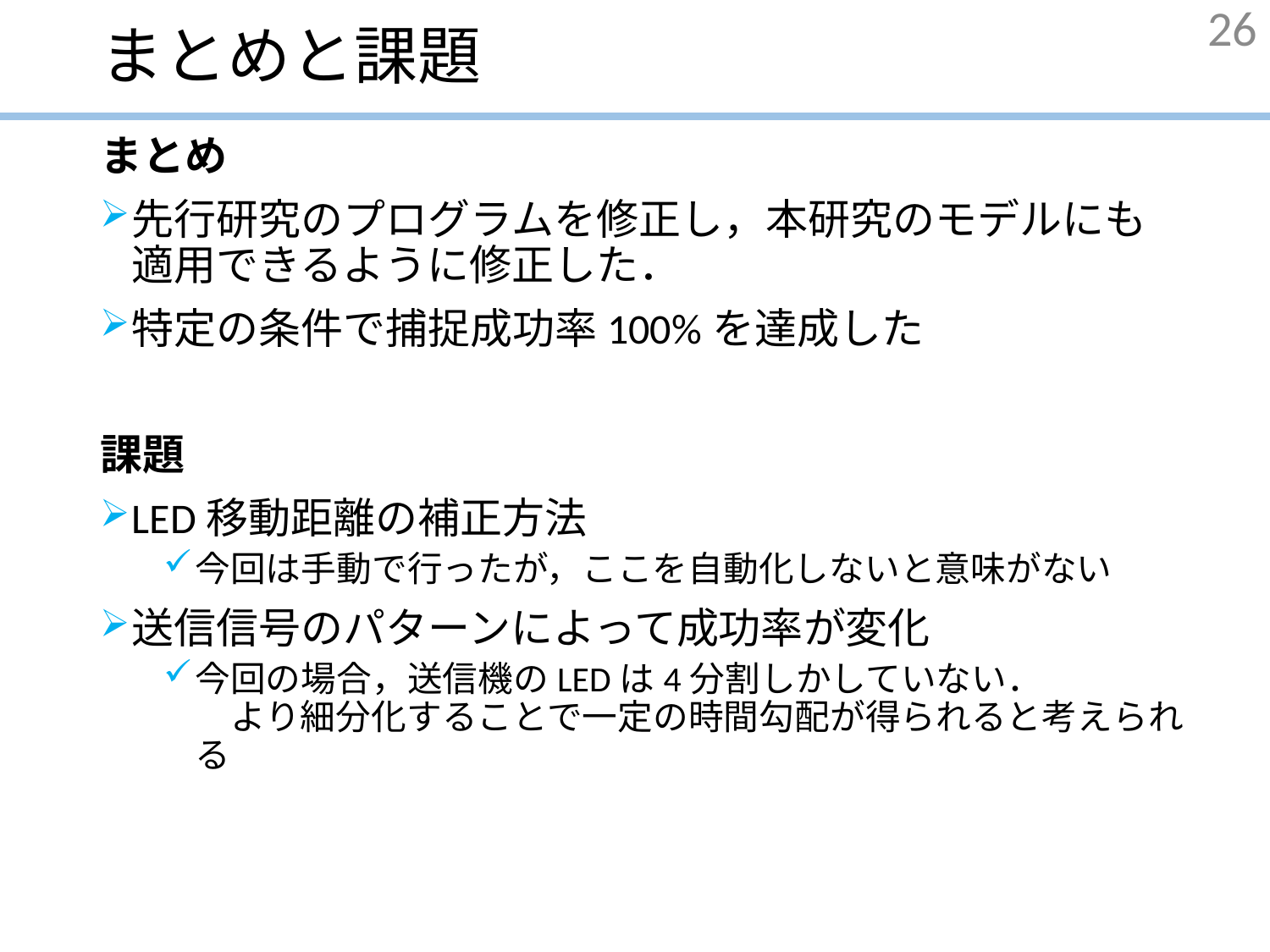

# まとめと課題
26
まとめ
先行研究のプログラムを修正し，本研究のモデルにも適用できるように修正した．
特定の条件で捕捉成功率100%を達成した

課題
LED移動距離の補正方法
今回は手動で行ったが，ここを自動化しないと意味がない
送信信号のパターンによって成功率が変化
今回の場合，送信機のLEDは4分割しかしていない．　　　　　より細分化することで一定の時間勾配が得られると考えられる